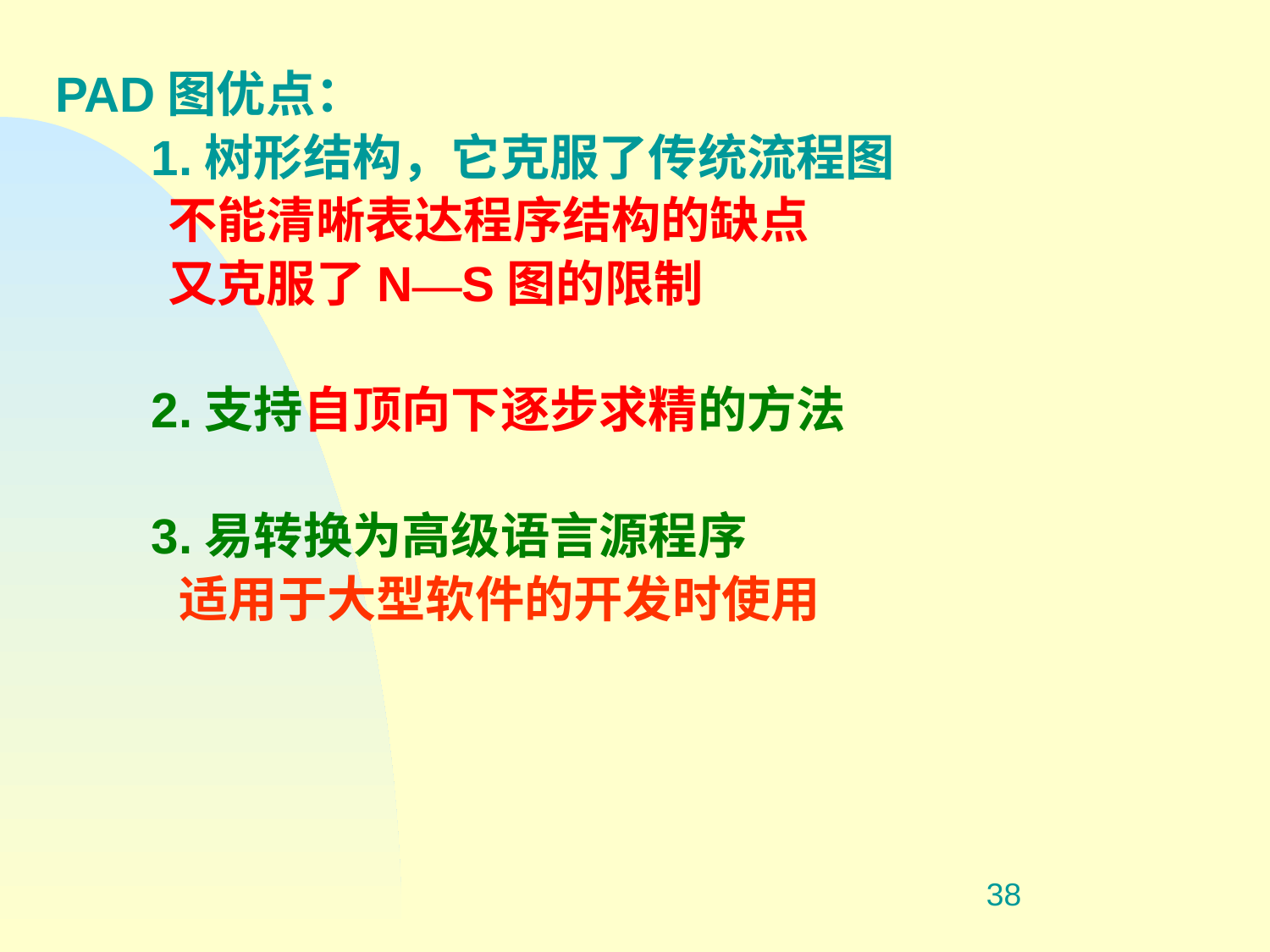

PAD图优点：
       1.树形结构，它克服了传统流程图
         不能清晰表达程序结构的缺点
         又克服了N—S图的限制

       2.支持自顶向下逐步求精的方法

       3.易转换为高级语言源程序
          适用于大型软件的开发时使用

38